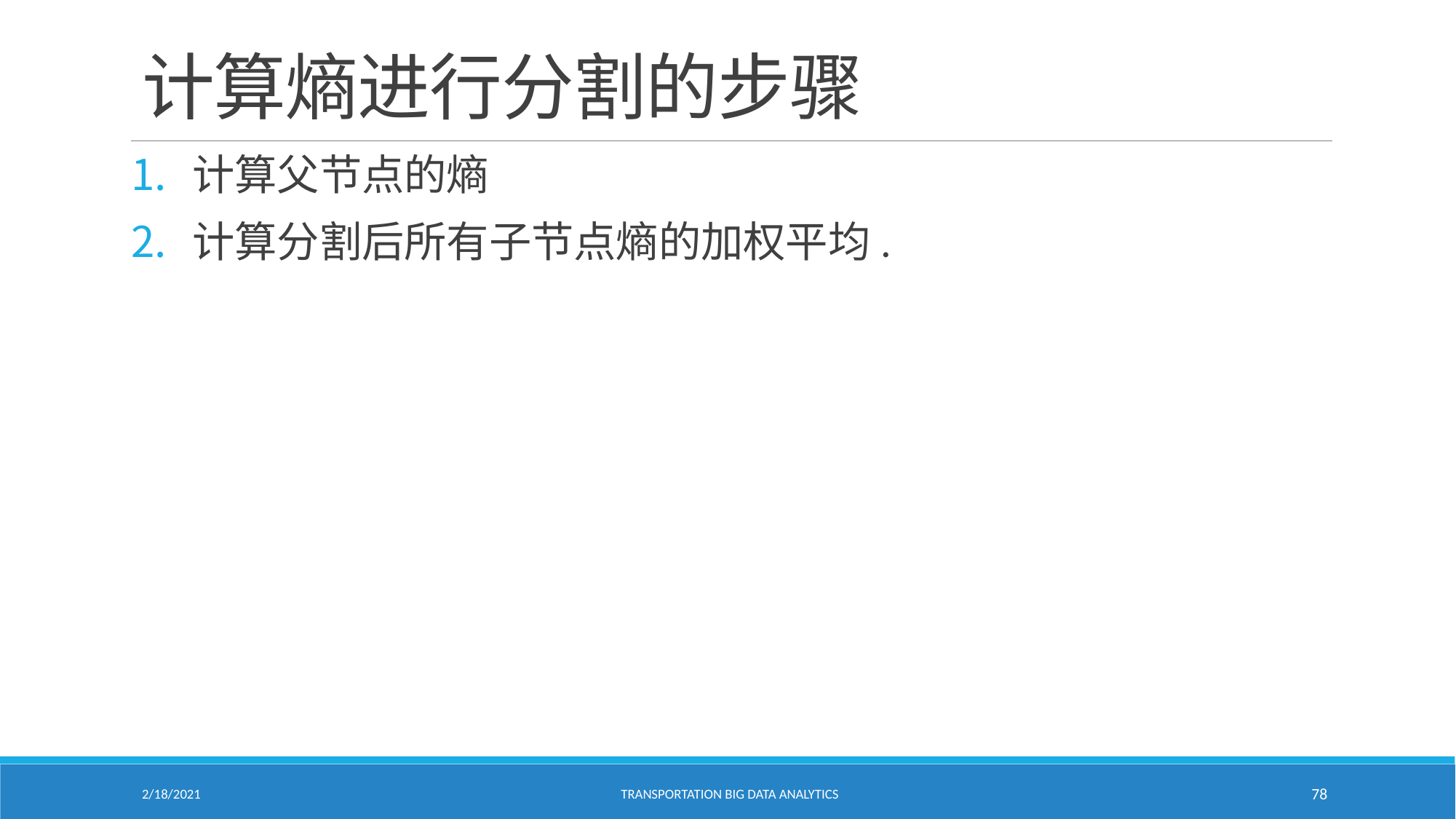

# 计算熵进行分割的步骤
计算父节点的熵
计算分割后所有子节点熵的加权平均.
2/18/2021
Transportation Big Data Analytics
78